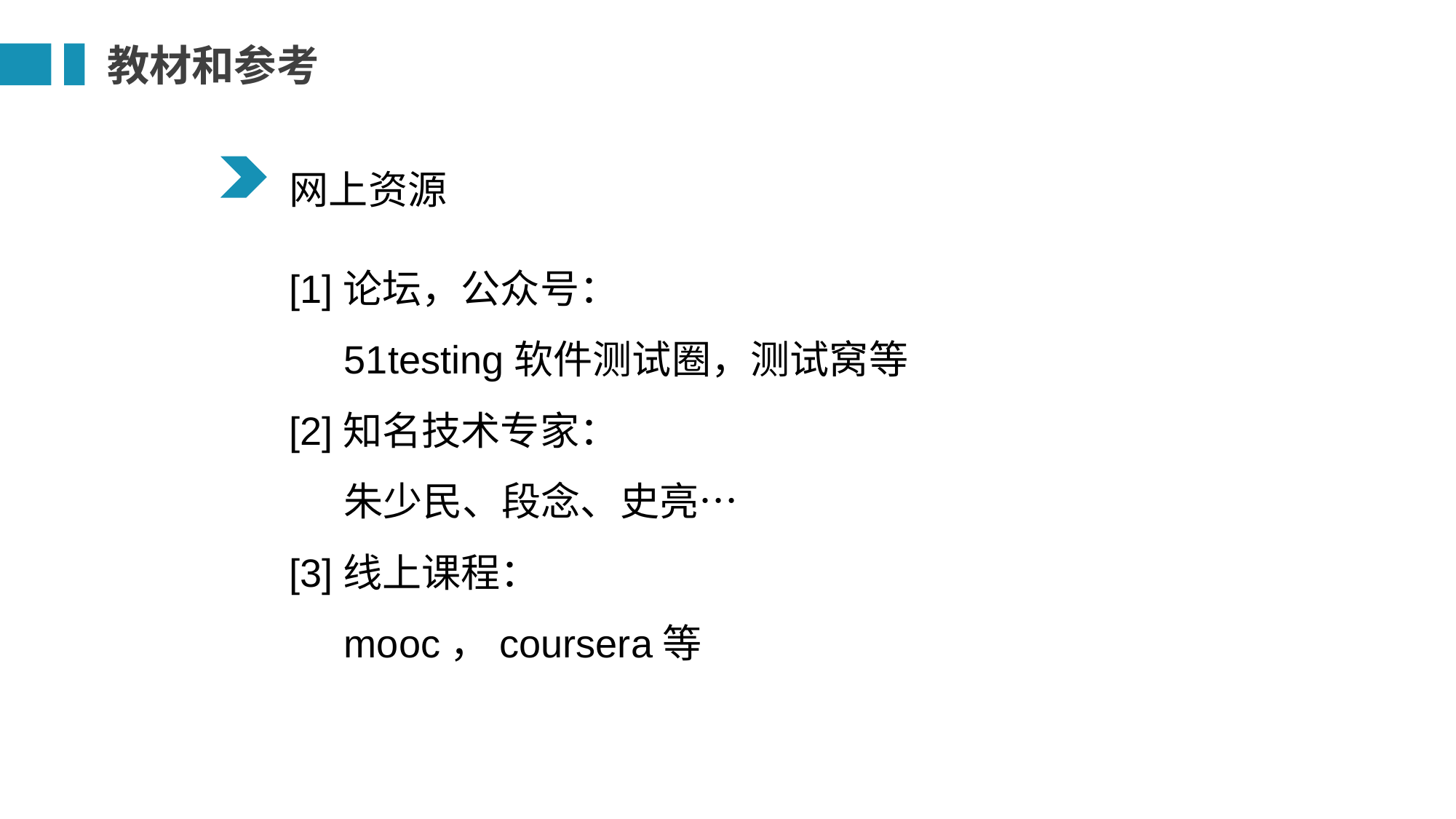

教材和参考

网上资源

[1]论坛，公众号：
51testing软件测试圈，测试窝等
[2]知名技术专家：
朱少民、段念、史亮…
[3]线上课程：
mooc，coursera等

10